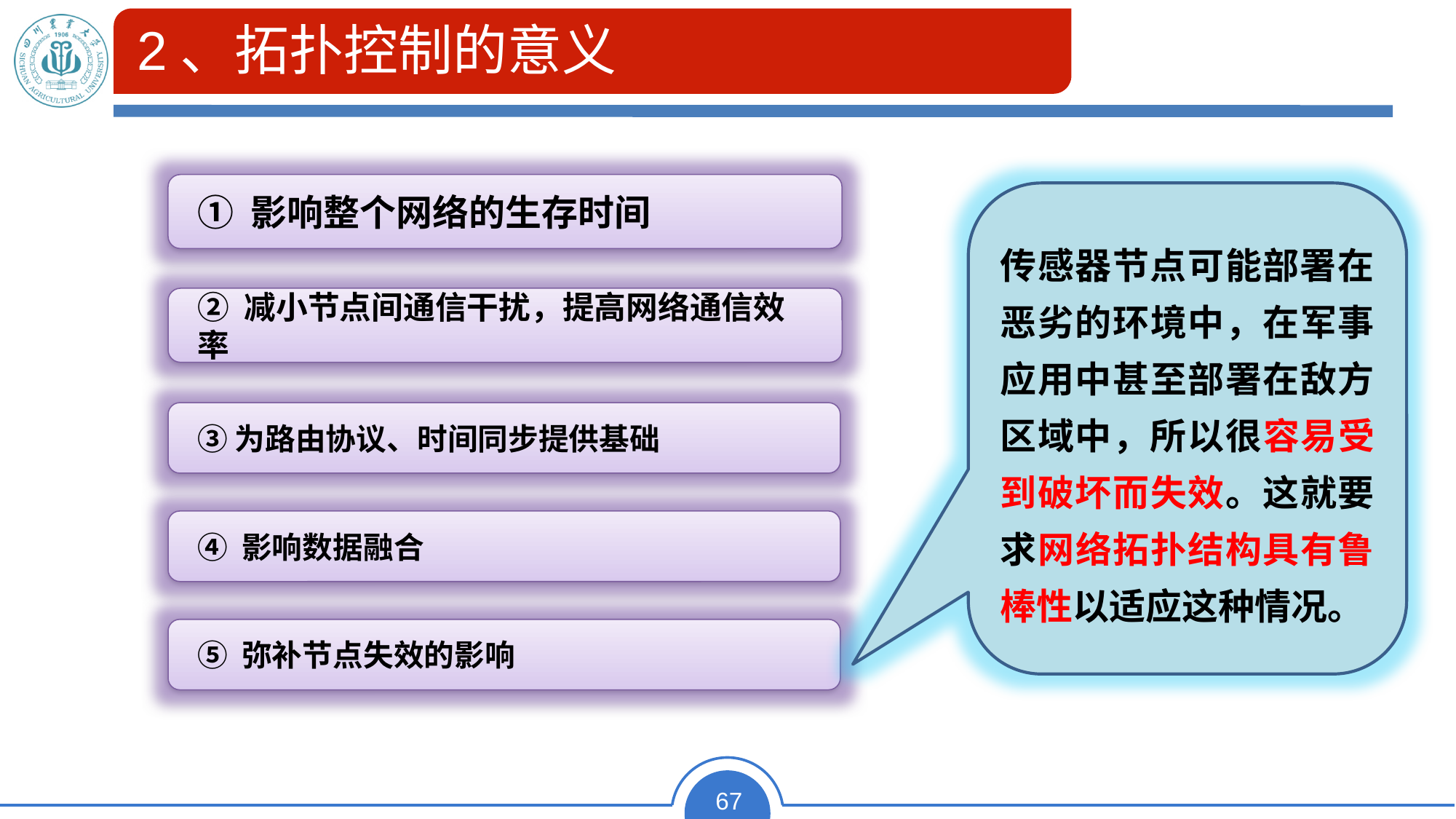

# 2、拓扑控制的意义
① 影响整个网络的生存时间
② 减小节点间通信干扰，提高网络通信效率
传感器节点可能部署在恶劣的环境中，在军事应用中甚至部署在敌方区域中，所以很容易受到破坏而失效。这就要求网络拓扑结构具有鲁棒性以适应这种情况。
③为路由协议、时间同步提供基础
④ 影响数据融合
⑤ 弥补节点失效的影响